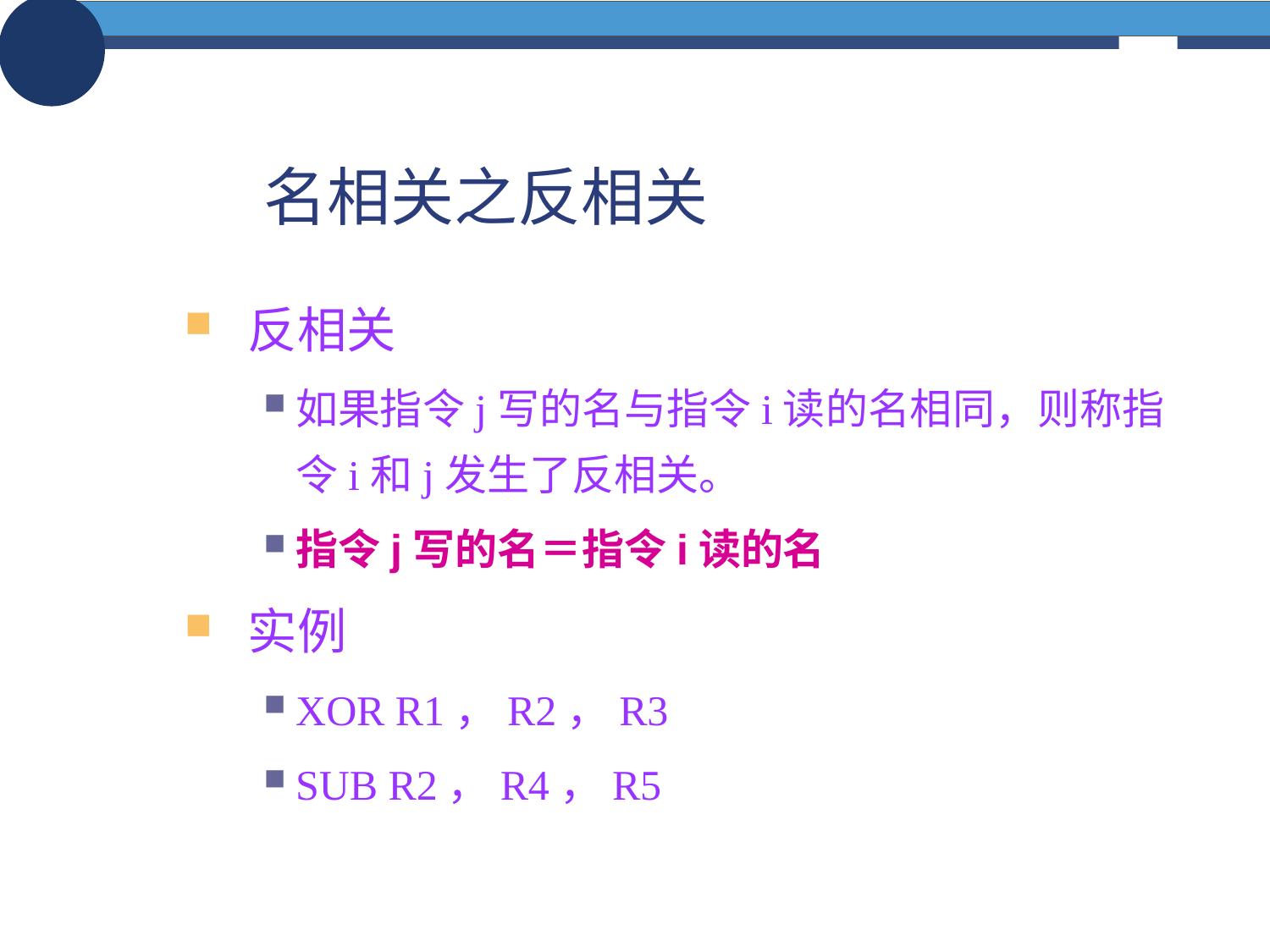

# 名相关之反相关
反相关
如果指令j写的名与指令i读的名相同，则称指令i和j发生了反相关。
指令j写的名＝指令i读的名
实例
XOR R1，R2，R3
SUB R2，R4，R5